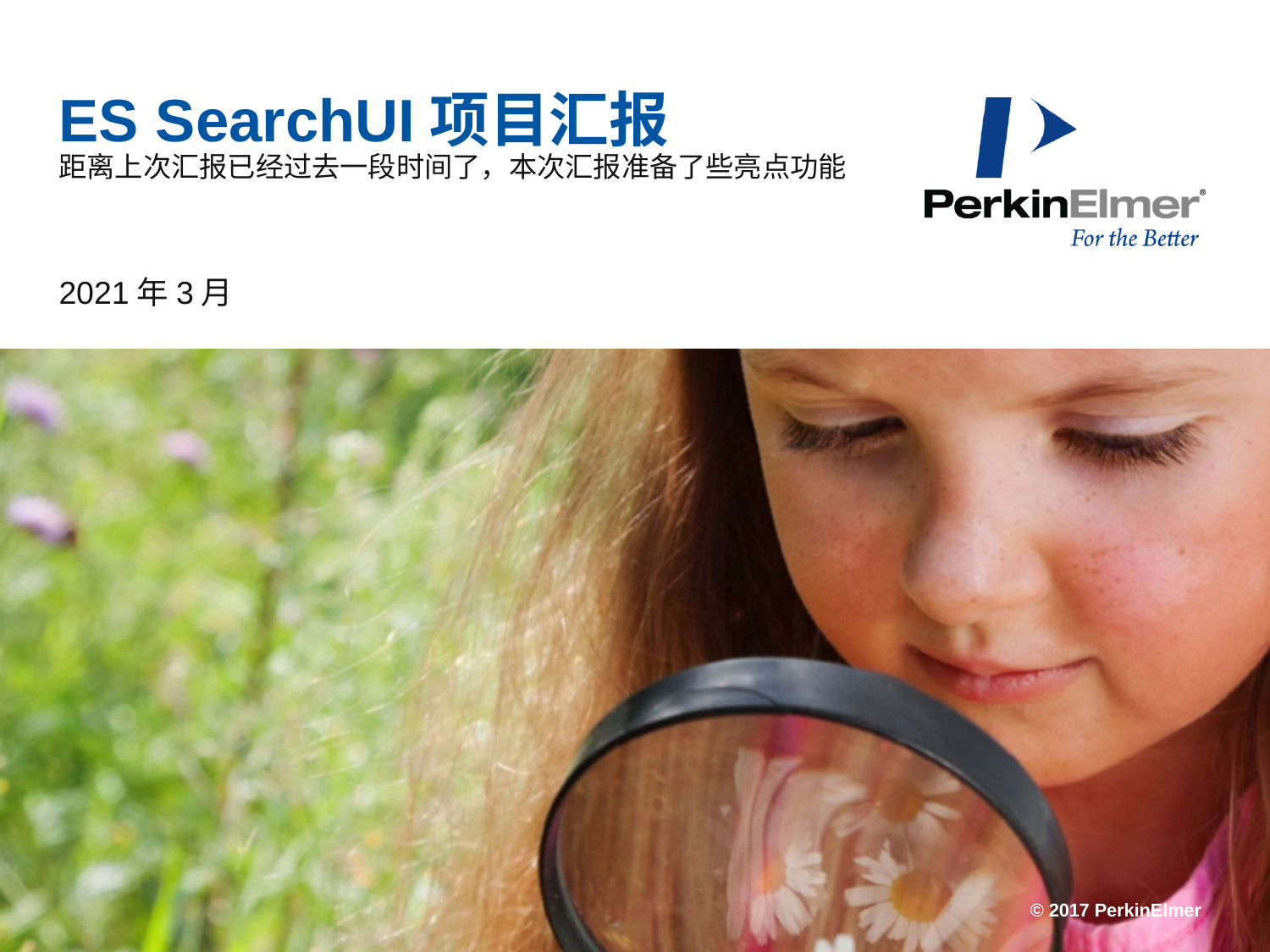

# ES SearchUI项目汇报
距离上次汇报已经过去一段时间了，本次汇报准备了些亮点功能
2021年3月